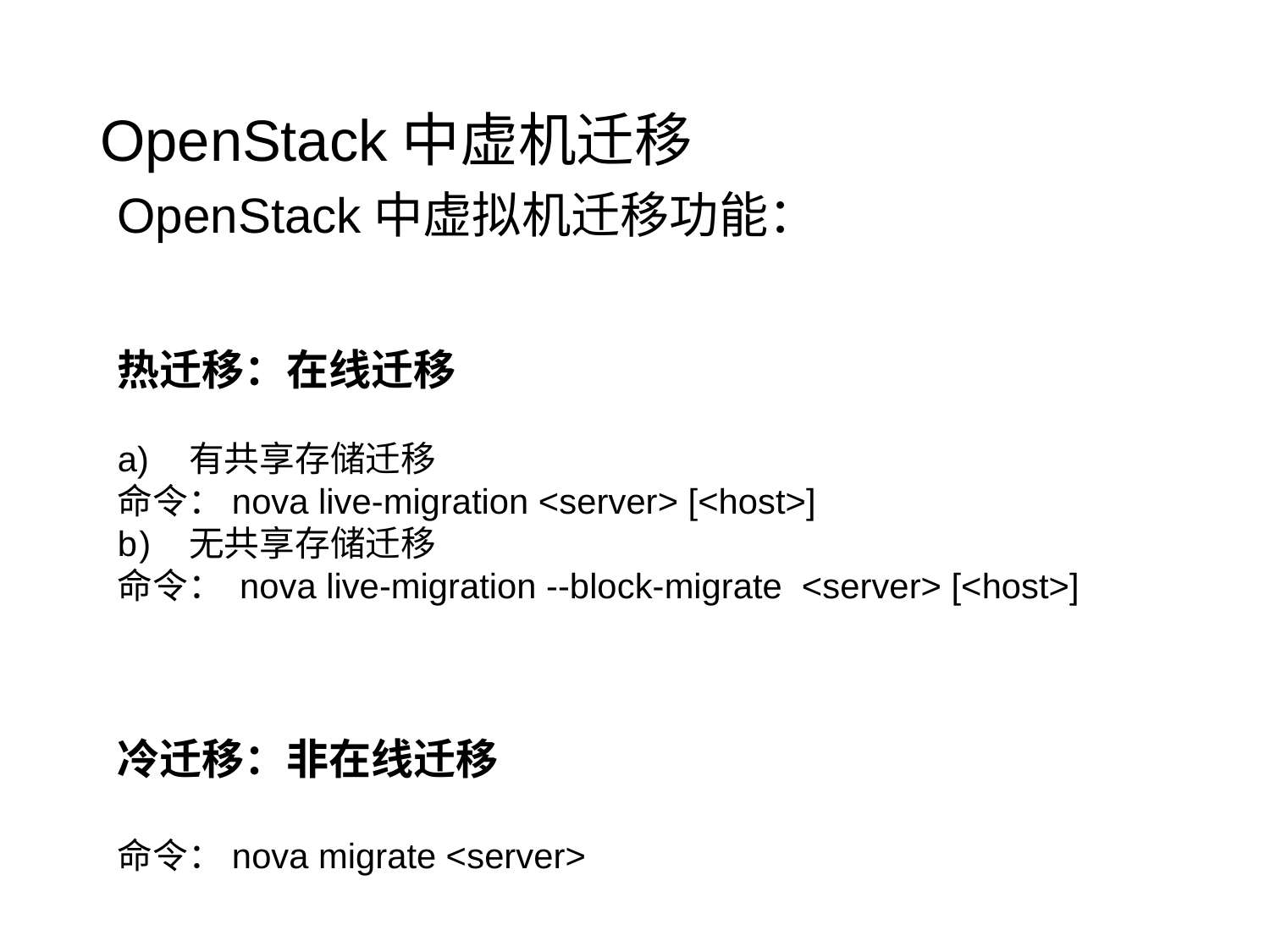

# OpenStack中虚机迁移
OpenStack中虚拟机迁移功能：
热迁移：在线迁移

有共享存储迁移
命令：nova live-migration <server> [<host>]
无共享存储迁移
命令： nova live-migration --block-migrate  <server> [<host>]
冷迁移：非在线迁移

命令：nova migrate <server>